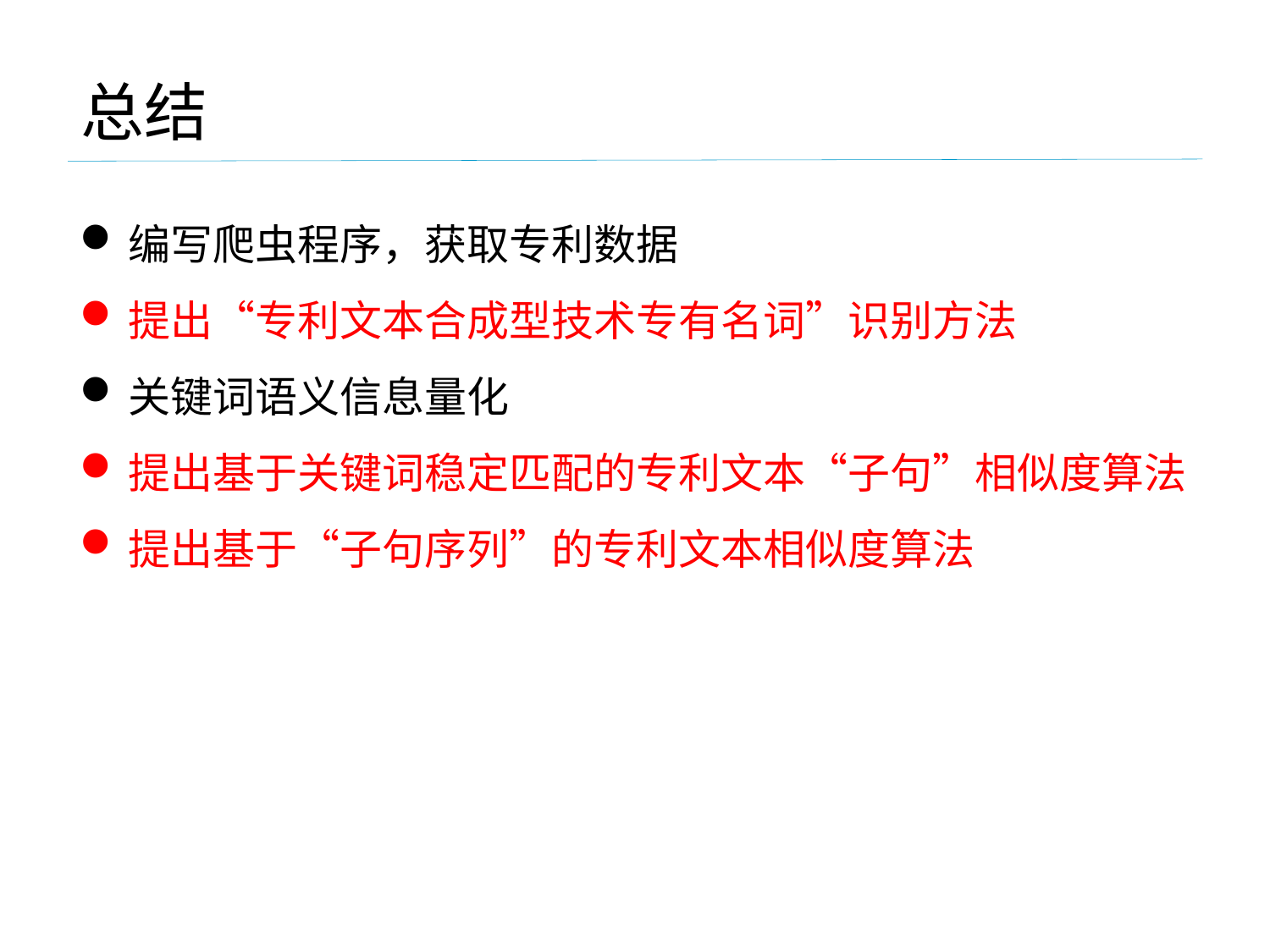

总结

编写爬虫程序，获取专利数据
提出“专利文本合成型技术专有名词”识别方法
关键词语义信息量化
提出基于关键词稳定匹配的专利文本“子句”相似度算法
提出基于“子句序列”的专利文本相似度算法